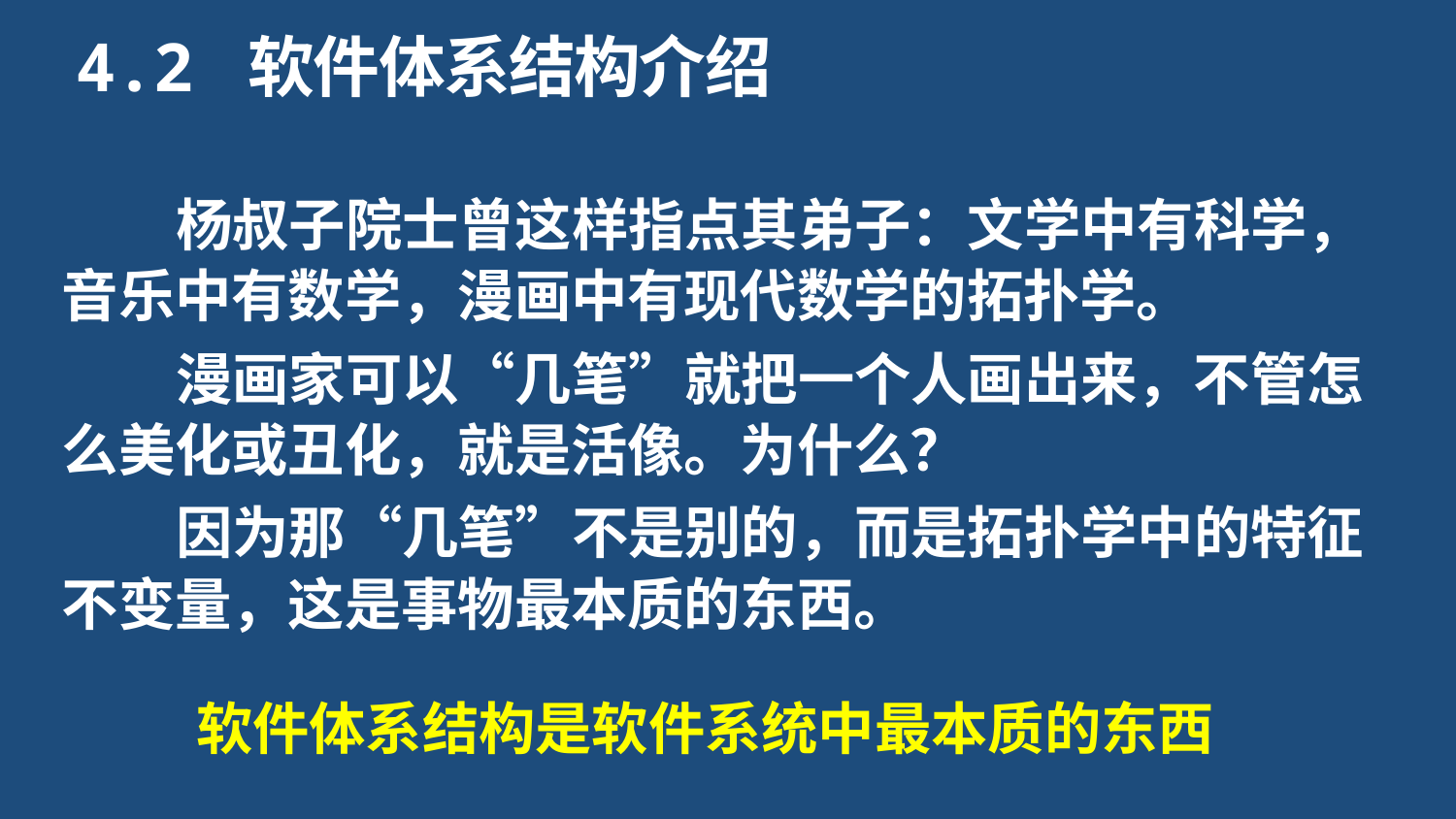

4.2 软件体系结构介绍
杨叔子院士曾这样指点其弟子：文学中有科学，音乐中有数学，漫画中有现代数学的拓扑学。
漫画家可以“几笔”就把一个人画出来，不管怎么美化或丑化，就是活像。为什么？
因为那“几笔”不是别的，而是拓扑学中的特征不变量，这是事物最本质的东西。

软件体系结构是软件系统中最本质的东西